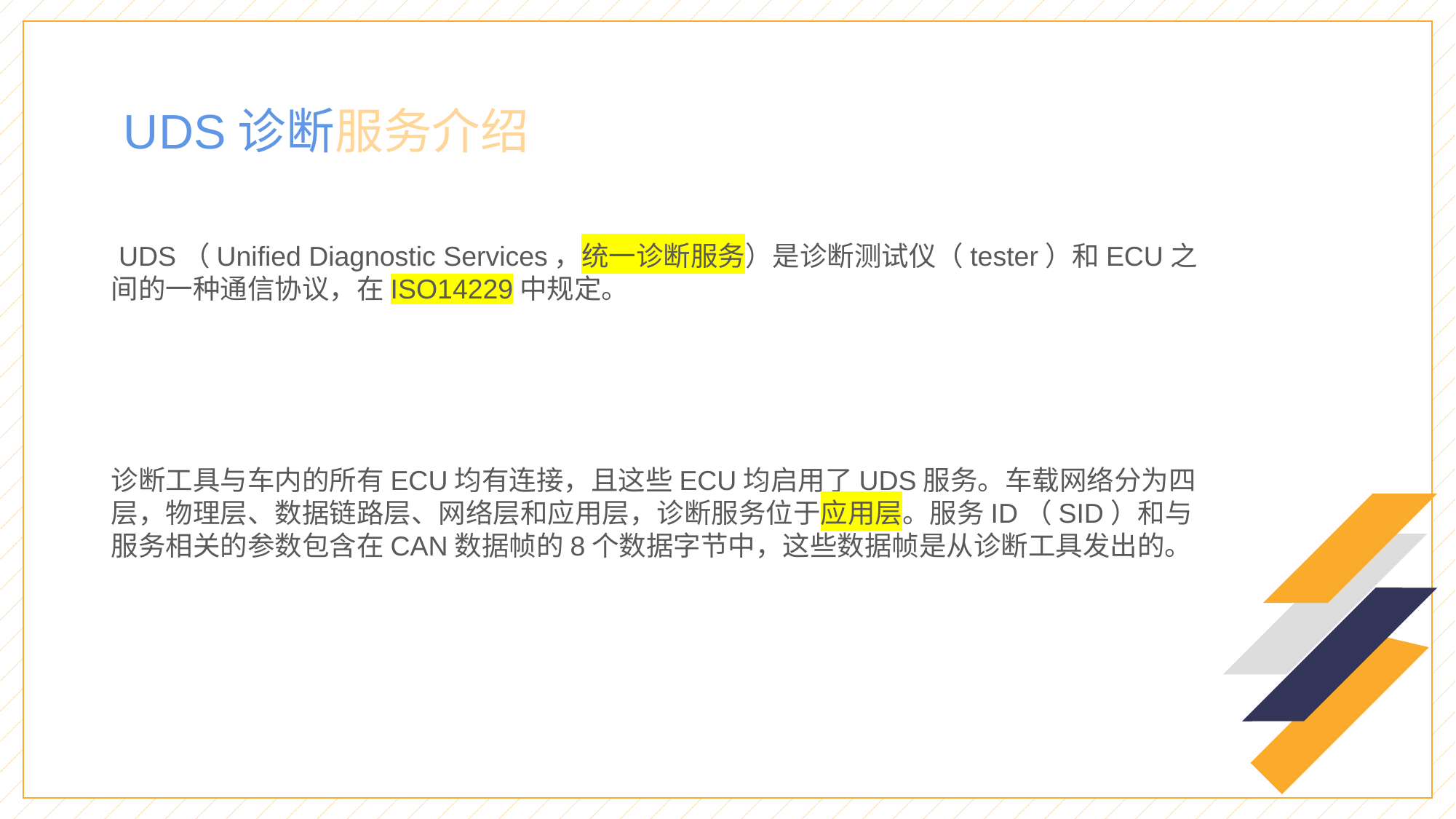

UDS诊断服务介绍
 UDS（Unified Diagnostic Services，统一诊断服务）是诊断测试仪（tester）和ECU之间的一种通信协议，在ISO14229中规定。

诊断工具与车内的所有ECU均有连接，且这些ECU均启用了UDS服务。车载网络分为四层，物理层、数据链路层、网络层和应用层，诊断服务位于应用层。服务ID（SID）和与服务相关的参数包含在CAN数据帧的8个数据字节中，这些数据帧是从诊断工具发出的。